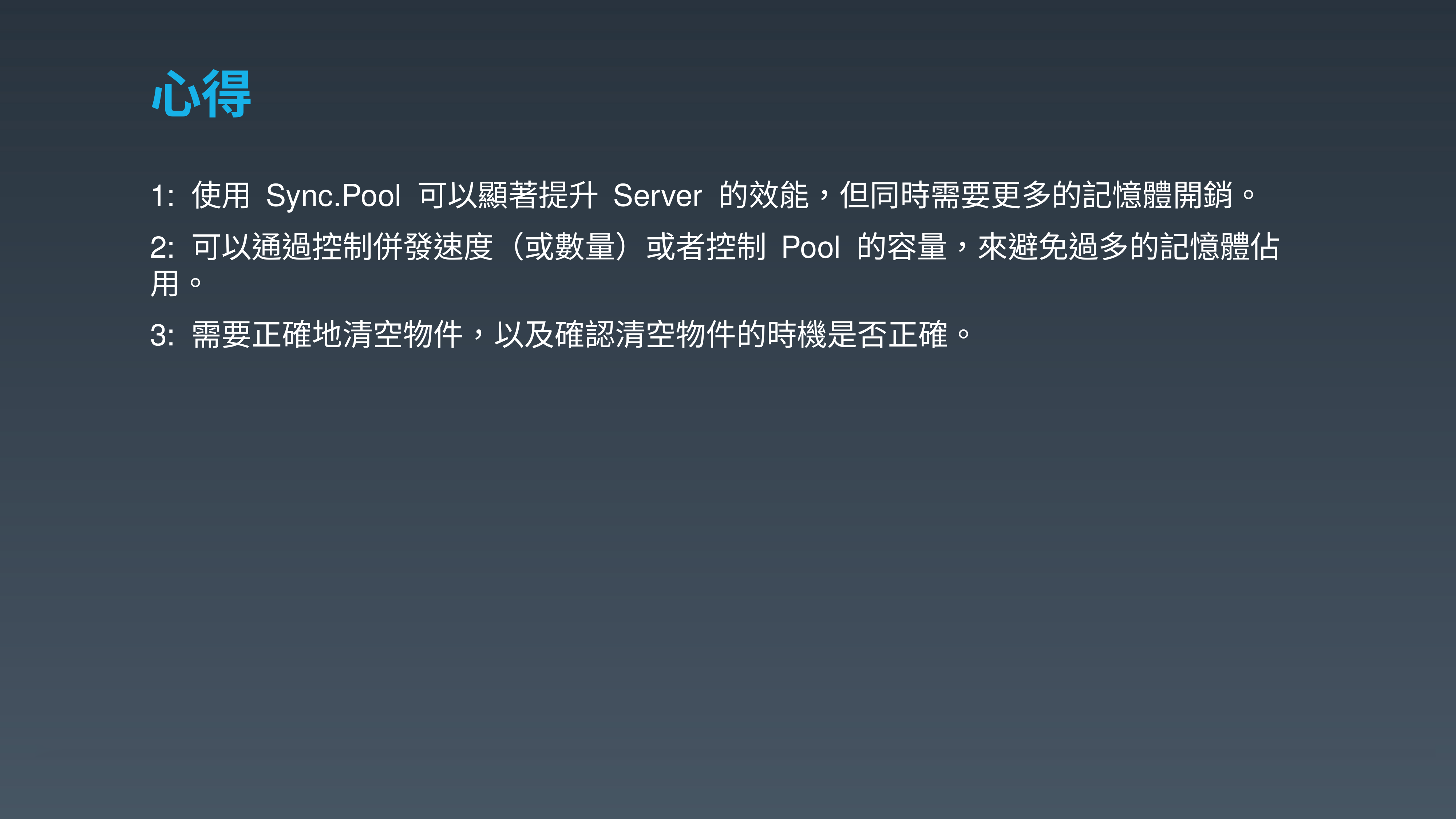

# 心得
1: 使用 Sync.Pool 可以顯著提升 Server 的效能，但同時需要更多的記憶體開銷。
2: 可以通過控制併發速度（或數量）或者控制 Pool 的容量，來避免過多的記憶體佔用。
3: 需要正確地清空物件，以及確認清空物件的時機是否正確。